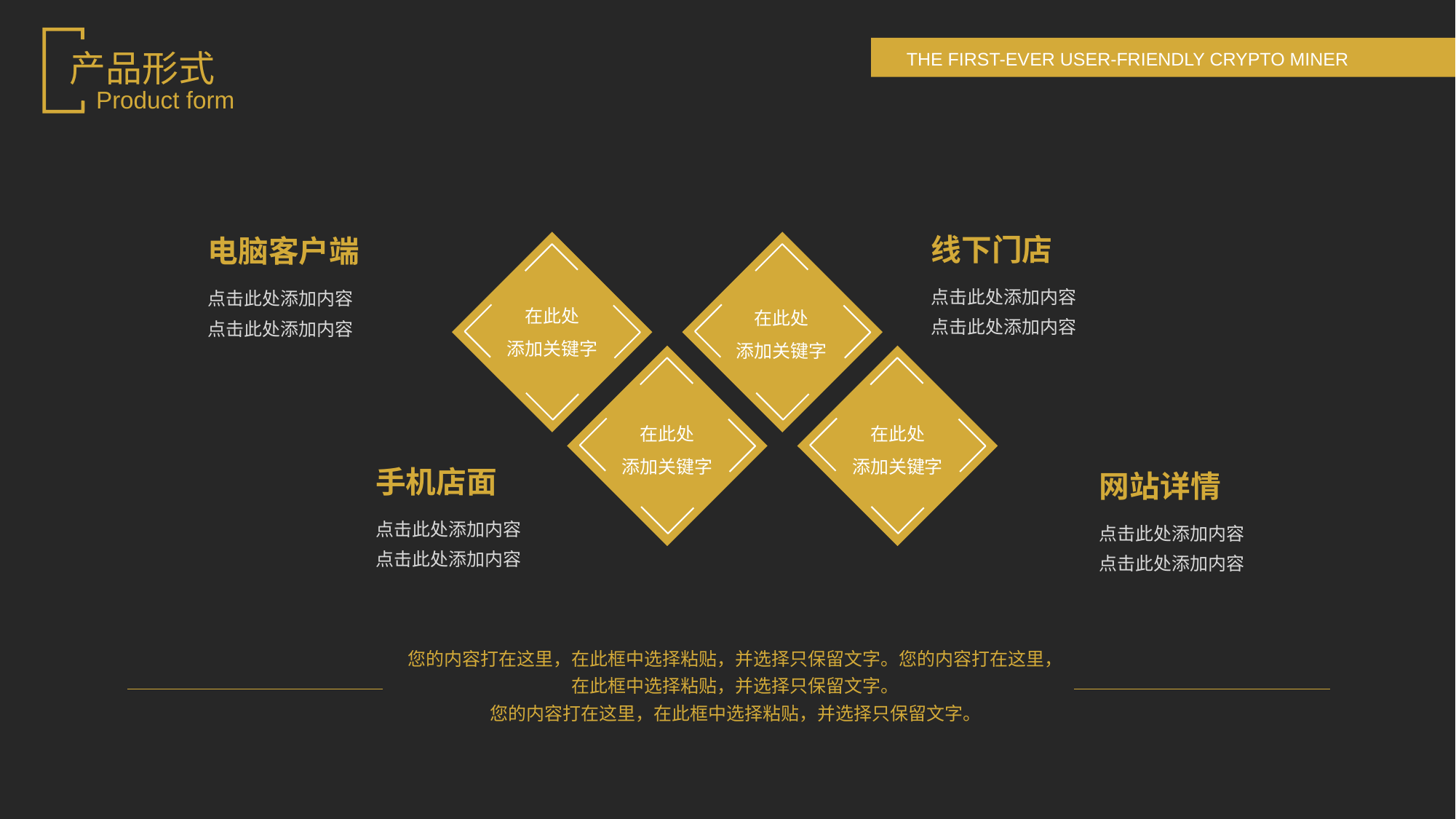

产品形式
Product form
线下门店
电脑客户端

在此处
添加关键字

在此处
添加关键字
点击此处添加内容
点击此处添加内容
点击此处添加内容
点击此处添加内容

在此处
添加关键字

在此处
添加关键字
手机店面
网站详情
点击此处添加内容
点击此处添加内容
点击此处添加内容
点击此处添加内容
您的内容打在这里，在此框中选择粘贴，并选择只保留文字。您的内容打在这里，在此框中选择粘贴，并选择只保留文字。
您的内容打在这里，在此框中选择粘贴，并选择只保留文字。